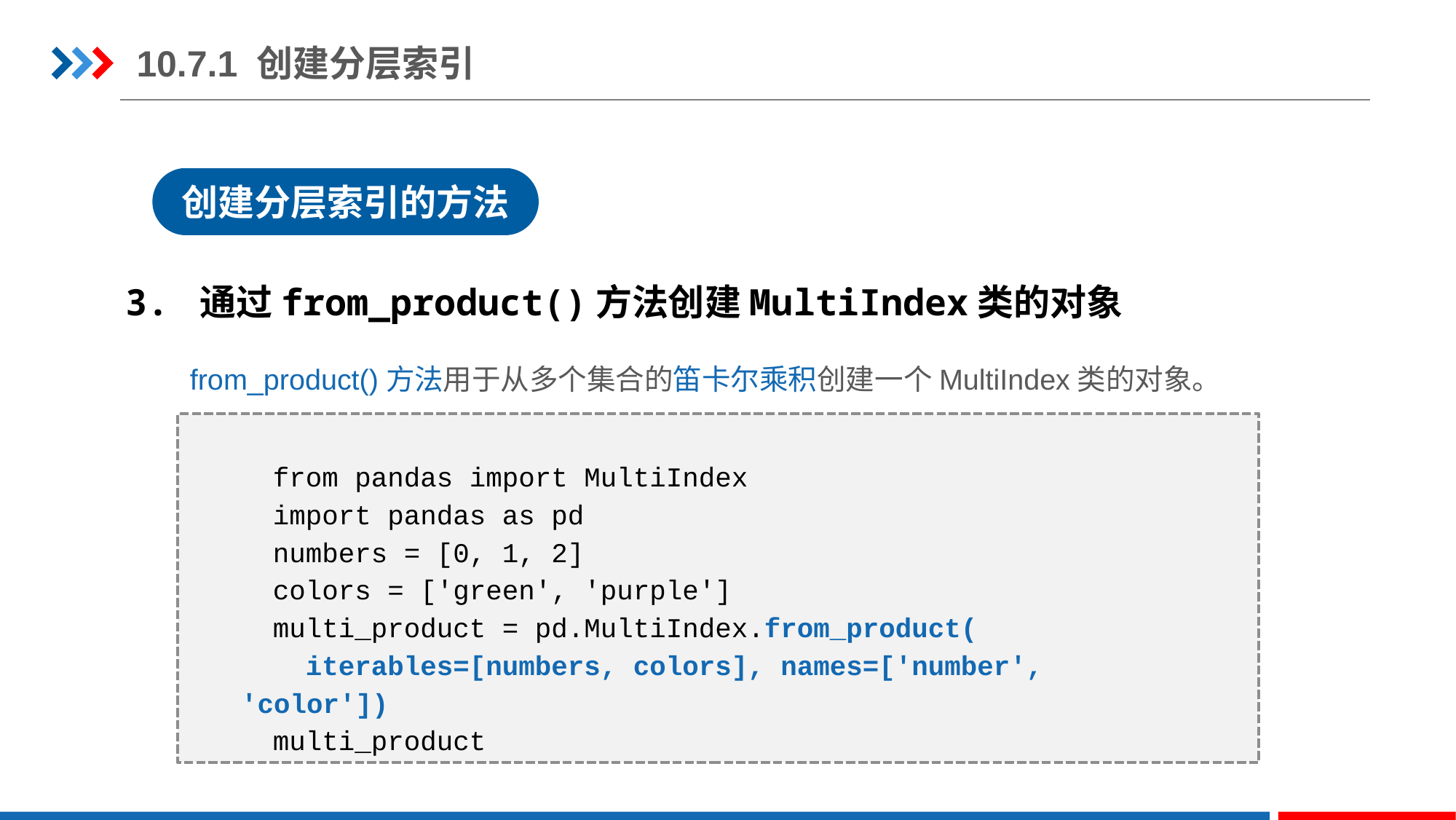

10.7.1 创建分层索引
创建分层索引的方法
3. 通过from_product()方法创建MultiIndex类的对象
from_product()方法用于从多个集合的笛卡尔乘积创建一个MultiIndex类的对象。

from pandas import MultiIndex
import pandas as pd
numbers = [0, 1, 2]
colors = ['green', 'purple']
multi_product = pd.MultiIndex.from_product(
  iterables=[numbers, colors], names=['number', 'color'])
multi_product